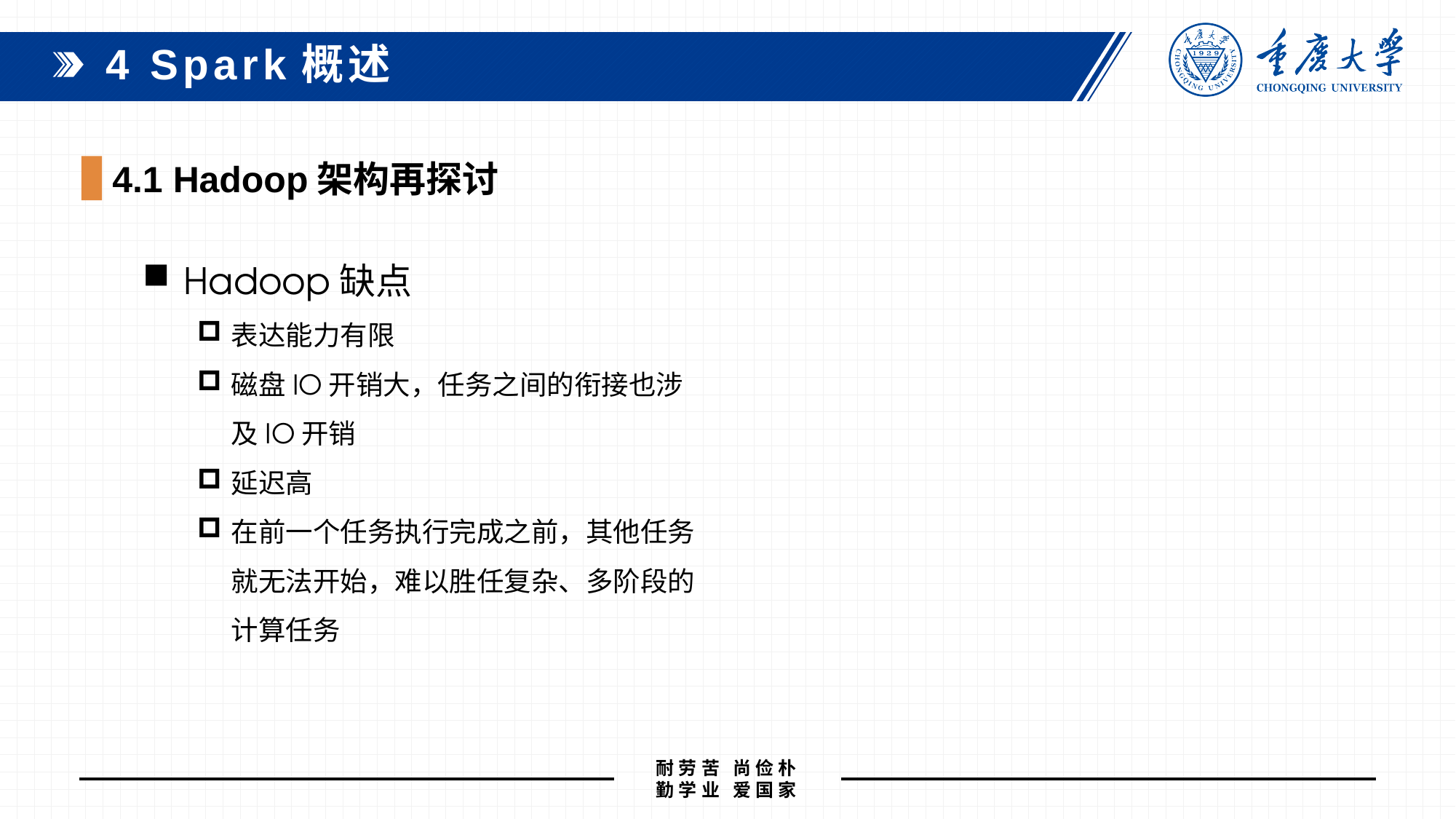

4 Spark概述

4.1 Hadoop架构再探讨
Hadoop缺点
表达能力有限
磁盘IO开销大，任务之间的衔接也涉及IO开销
延迟高
在前一个任务执行完成之前，其他任务就无法开始，难以胜任复杂、多阶段的计算任务